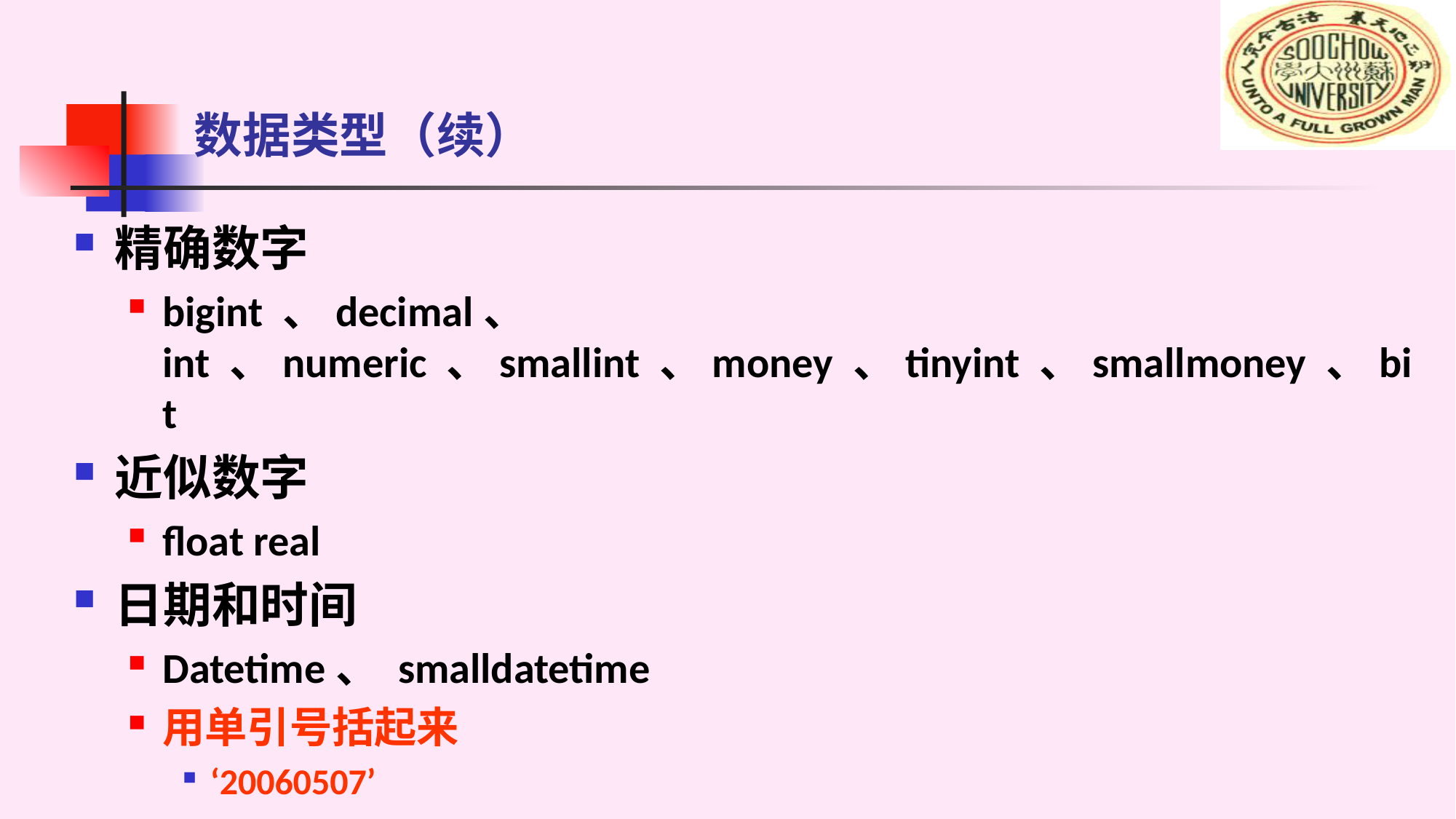

# 数据类型（续）
精确数字
bigint 、decimal、 int 、numeric 、smallint 、money 、tinyint 、smallmoney 、bit
近似数字
float real
日期和时间
Datetime、 smalldatetime
用单引号括起来
‘20060507’